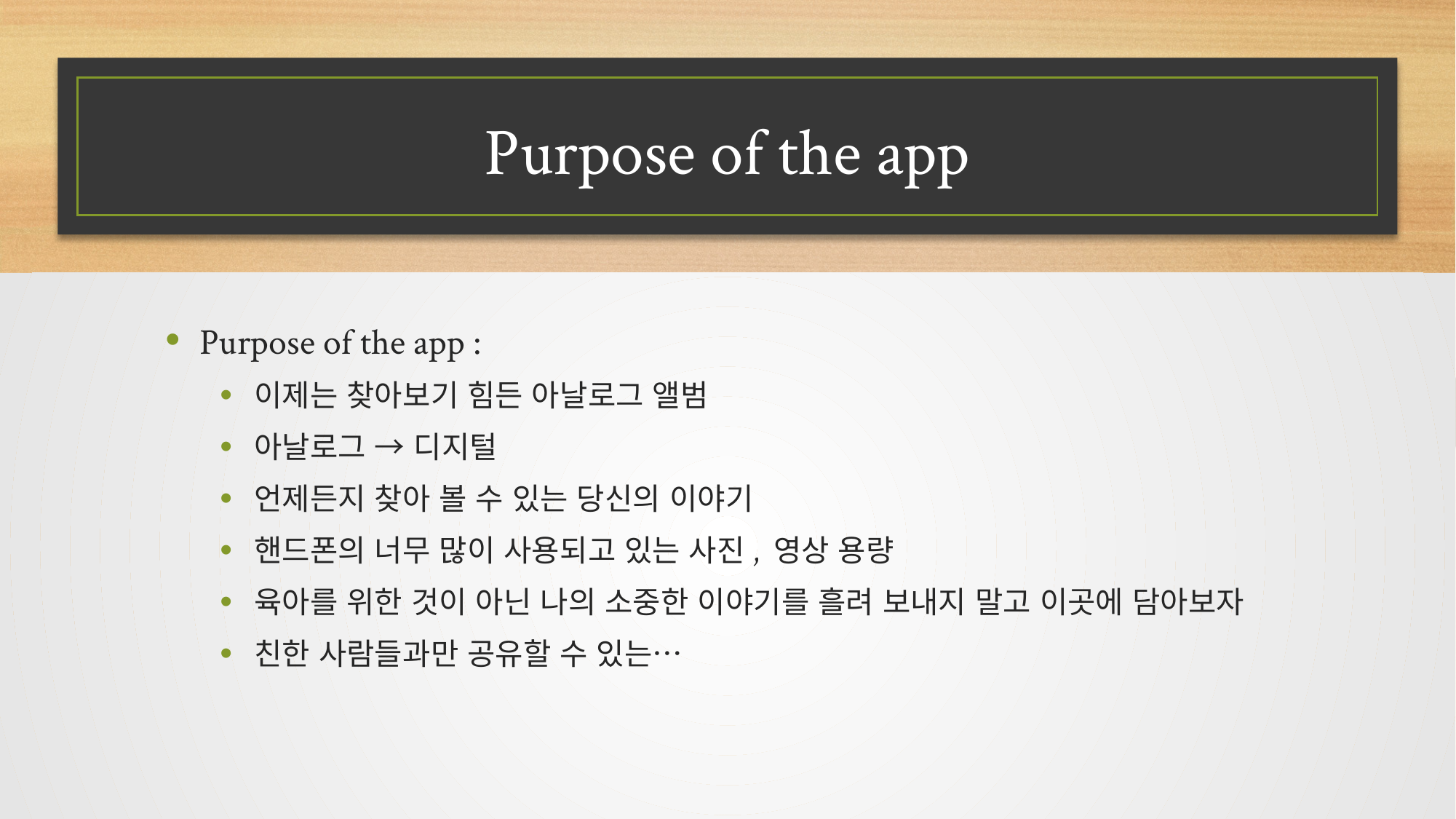

# Purpose of the app

Purpose of the app :
이제는 찾아보기 힘든 아날로그 앨범
아날로그 → 디지털
언제든지 찾아 볼 수 있는 당신의 이야기
핸드폰의 너무 많이 사용되고 있는 사진, 영상 용량
육아를 위한 것이 아닌 나의 소중한 이야기를 흘려 보내지 말고 이곳에 담아보자
친한 사람들과만 공유할 수 있는…